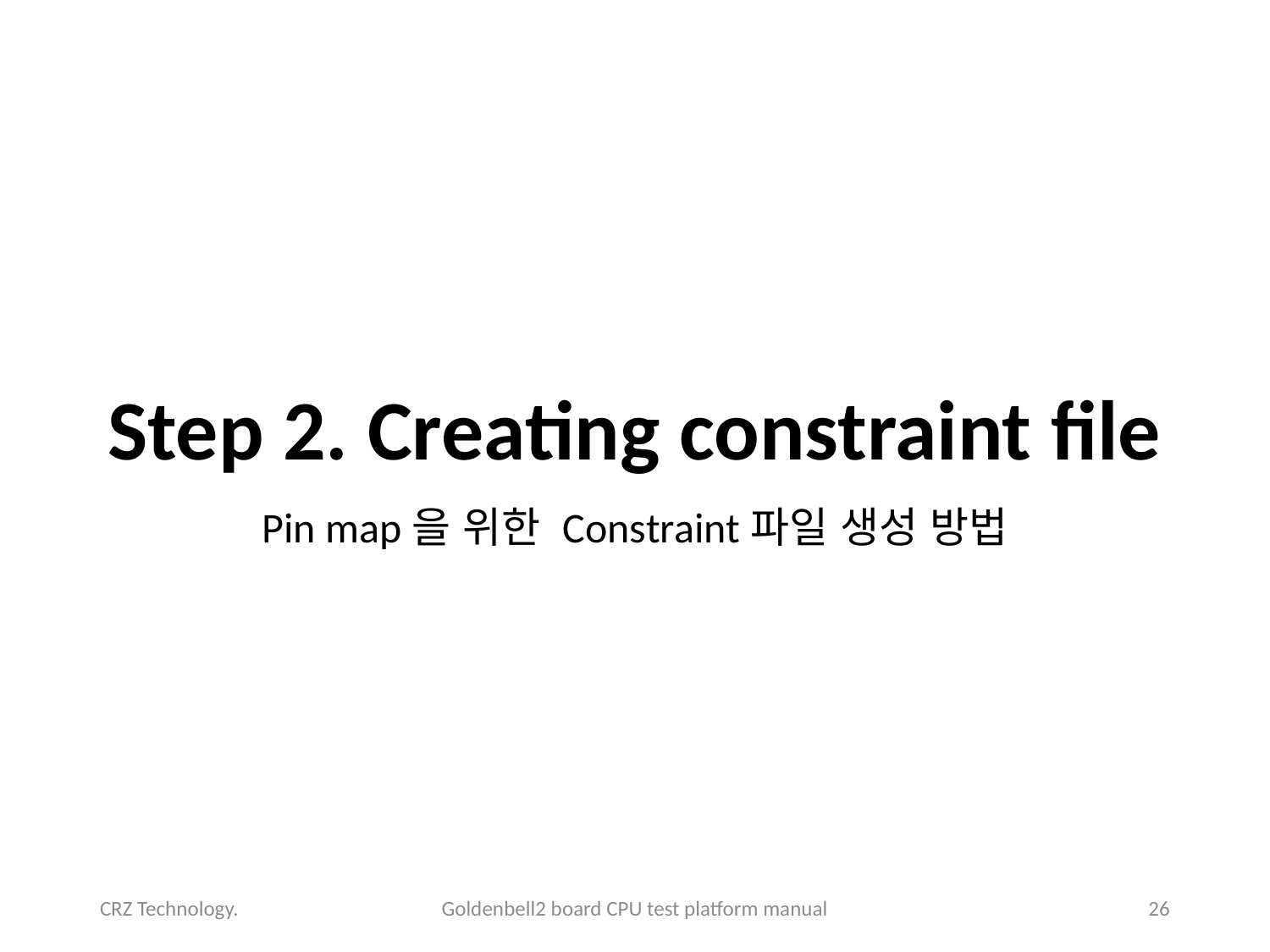

# Step 2. Creating constraint file
Pin map을 위한 Constraint파일 생성 방법
CRZ Technology.
Goldenbell2 board CPU test platform manual
26